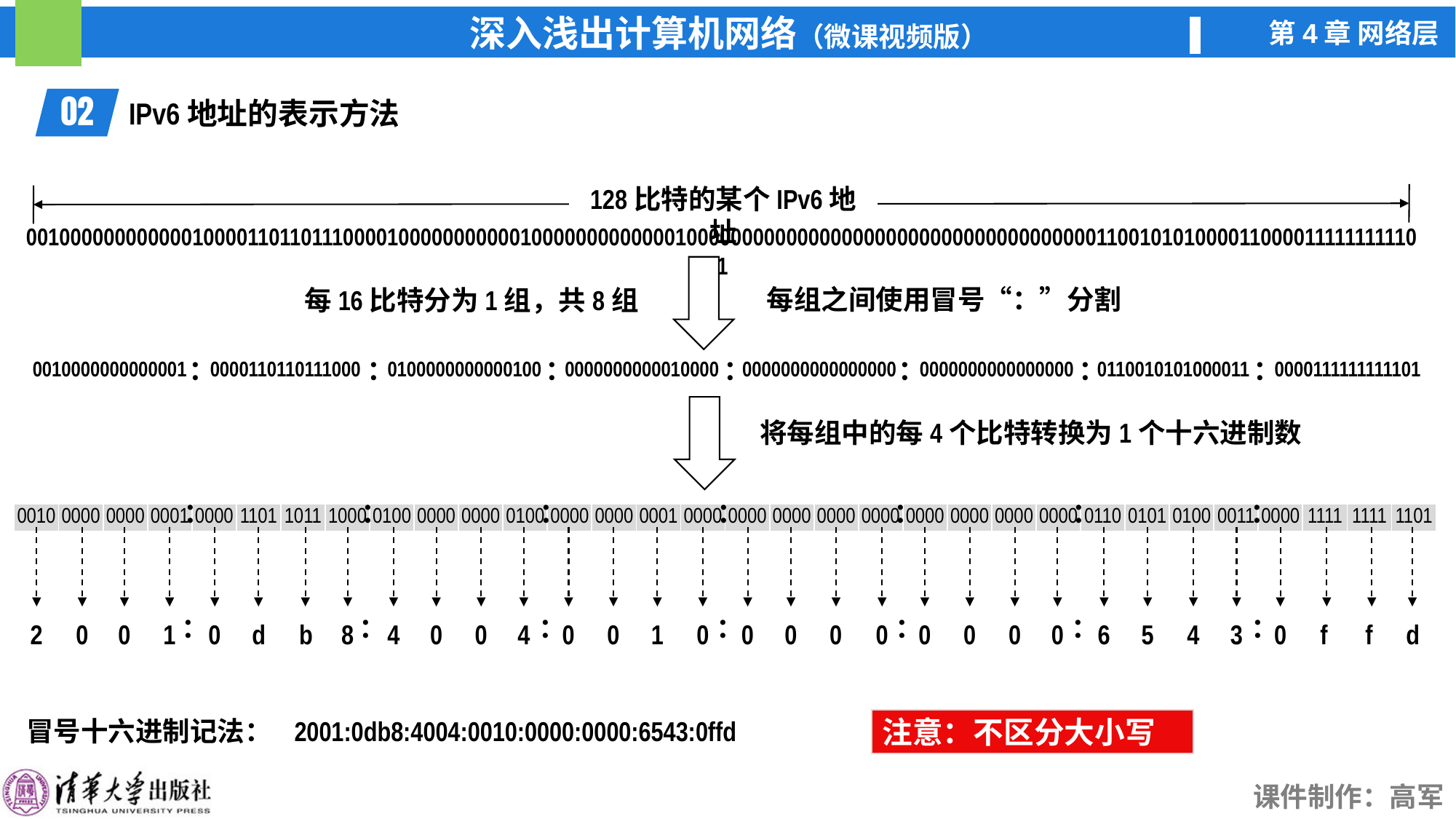

02
IPv6地址的表示方法
128比特的某个IPv6地址
00100000000000010000110110111000010000000000010000000000000100000000000000000000000000000000000001100101010000110000111111111101

每16比特分为1组，共8组
每组之间使用冒号“：”分割
：
：
：
：
：
：
：
| 0010000000000001 | 0000110110111000 | 0100000000000100 | 0000000000010000 | 0000000000000000 | 0000000000000000 | 0110010101000011 | 0000111111111101 |
| --- | --- | --- | --- | --- | --- | --- | --- |

将每组中的每4个比特转换为1个十六进制数
：
：
：
：
：
：
：
| 0010 | 0000 | 0000 | 0001 | 0000 | 1101 | 1011 | 1000 | 0100 | 0000 | 0000 | 0100 | 0000 | 0000 | 0001 | 0000 | 0000 | 0000 | 0000 | 0000 | 0000 | 0000 | 0000 | 0000 | 0110 | 0101 | 0100 | 0011 | 0000 | 1111 | 1111 | 1101 |
| --- | --- | --- | --- | --- | --- | --- | --- | --- | --- | --- | --- | --- | --- | --- | --- | --- | --- | --- | --- | --- | --- | --- | --- | --- | --- | --- | --- | --- | --- | --- | --- |
：
：
：
：
：
：
：
2
0
0
1
0
d
b
8
4
0
0
4
0
0
1
0
0
0
0
0
0
0
0
0
6
5
4
3
0
f
f
d
冒号十六进制记法：
2001:0db8:4004:0010:0000:0000:6543:0ffd
注意：不区分大小写